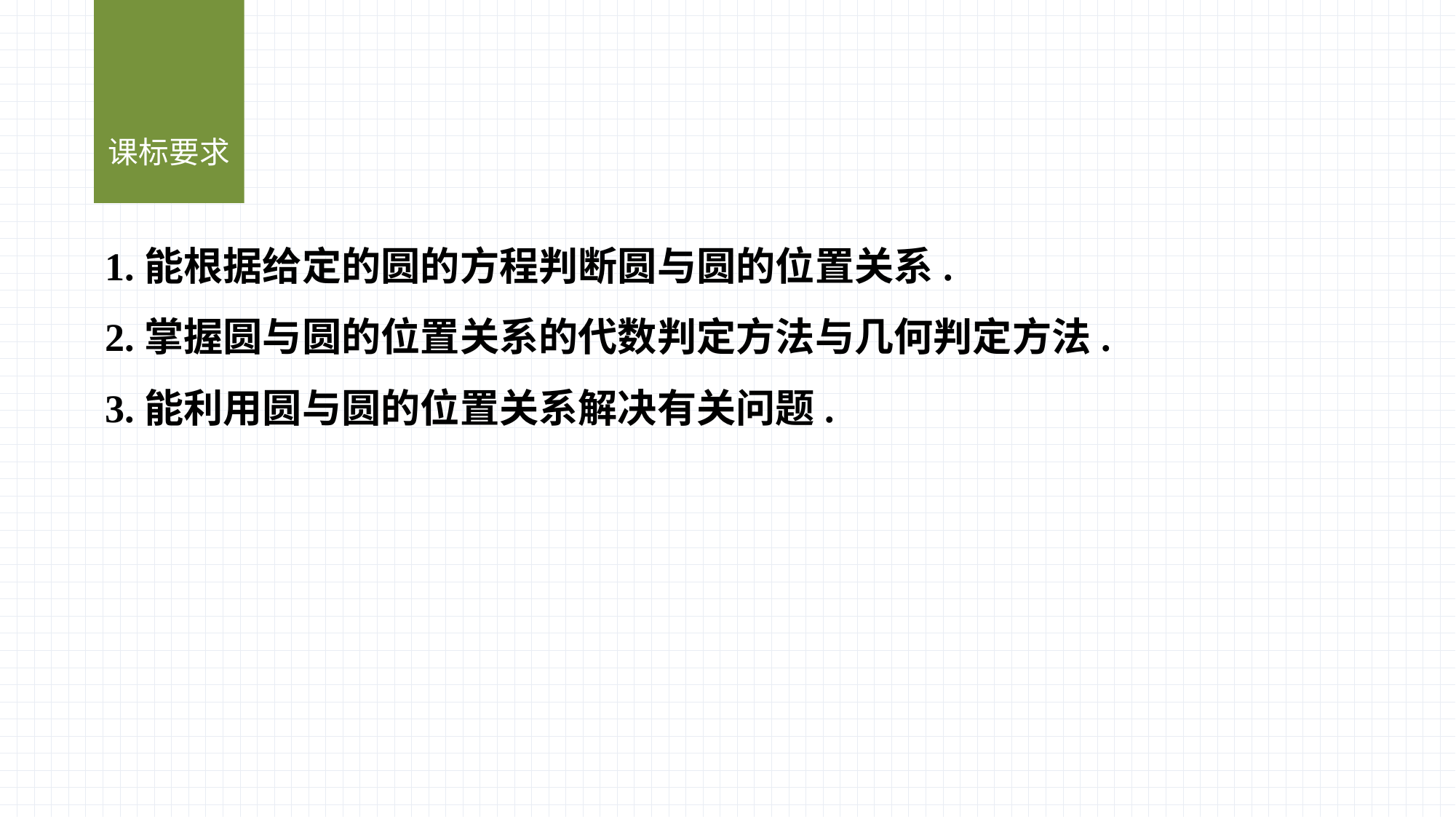

课标要求
1.能根据给定的圆的方程判断圆与圆的位置关系.
2.掌握圆与圆的位置关系的代数判定方法与几何判定方法.
3.能利用圆与圆的位置关系解决有关问题.